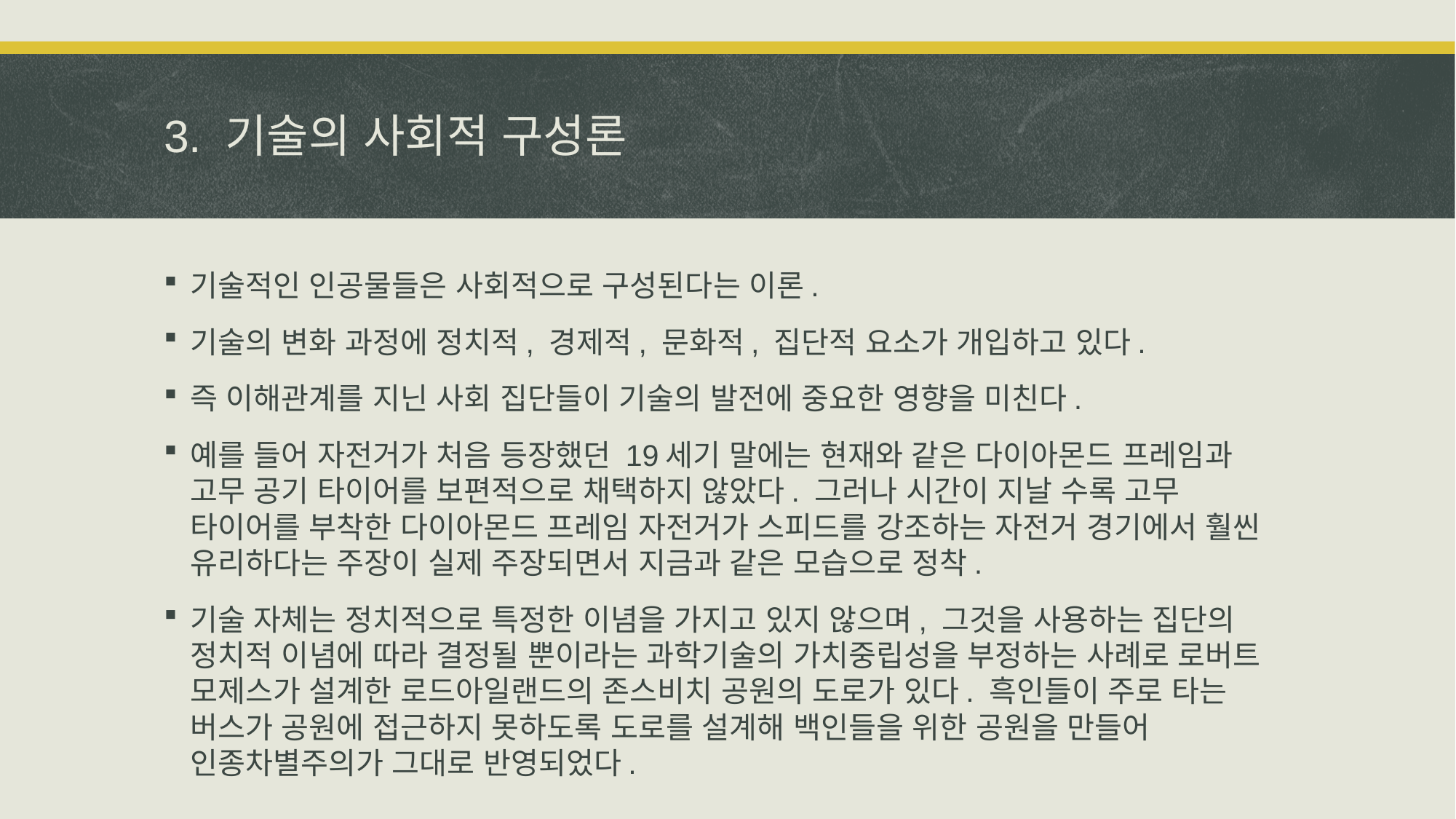

# 3. 기술의 사회적 구성론
기술적인 인공물들은 사회적으로 구성된다는 이론.
기술의 변화 과정에 정치적, 경제적, 문화적, 집단적 요소가 개입하고 있다.
즉 이해관계를 지닌 사회 집단들이 기술의 발전에 중요한 영향을 미친다.
예를 들어 자전거가 처음 등장했던 19세기 말에는 현재와 같은 다이아몬드 프레임과 고무 공기 타이어를 보편적으로 채택하지 않았다. 그러나 시간이 지날 수록 고무 타이어를 부착한 다이아몬드 프레임 자전거가 스피드를 강조하는 자전거 경기에서 훨씬 유리하다는 주장이 실제 주장되면서 지금과 같은 모습으로 정착.
기술 자체는 정치적으로 특정한 이념을 가지고 있지 않으며, 그것을 사용하는 집단의 정치적 이념에 따라 결정될 뿐이라는 과학기술의 가치중립성을 부정하는 사례로 로버트 모제스가 설계한 로드아일랜드의 존스비치 공원의 도로가 있다. 흑인들이 주로 타는 버스가 공원에 접근하지 못하도록 도로를 설계해 백인들을 위한 공원을 만들어 인종차별주의가 그대로 반영되었다.